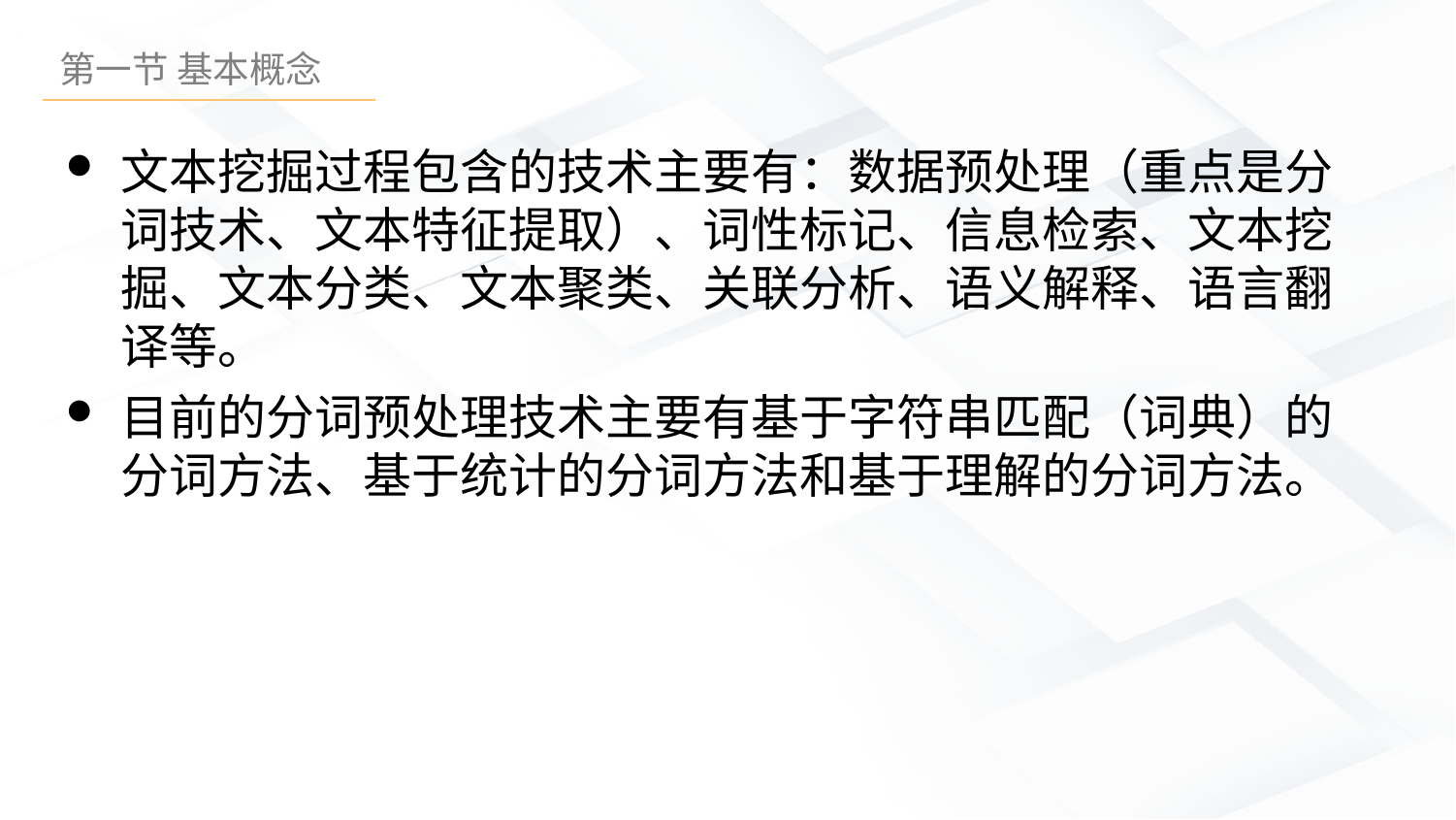

文本挖掘过程包含的技术主要有：数据预处理（重点是分词技术、文本特征提取）、词性标记、信息检索、文本挖掘、文本分类、文本聚类、关联分析、语义解释、语言翻译等。
目前的分词预处理技术主要有基于字符串匹配（词典）的分词方法、基于统计的分词方法和基于理解的分词方法。